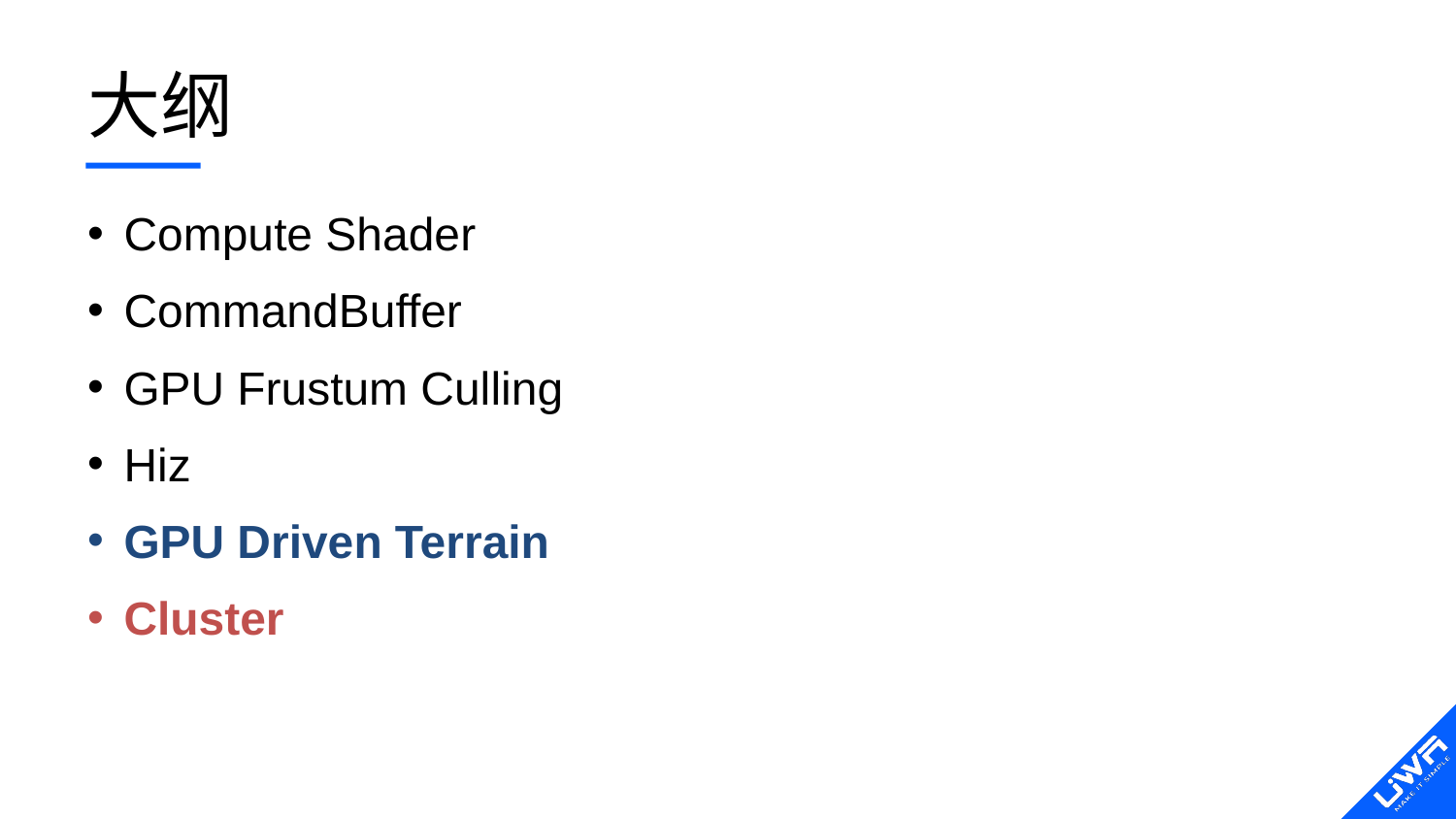

# 大纲
Compute Shader
CommandBuffer
GPU Frustum Culling
Hiz
GPU Driven Terrain
Cluster